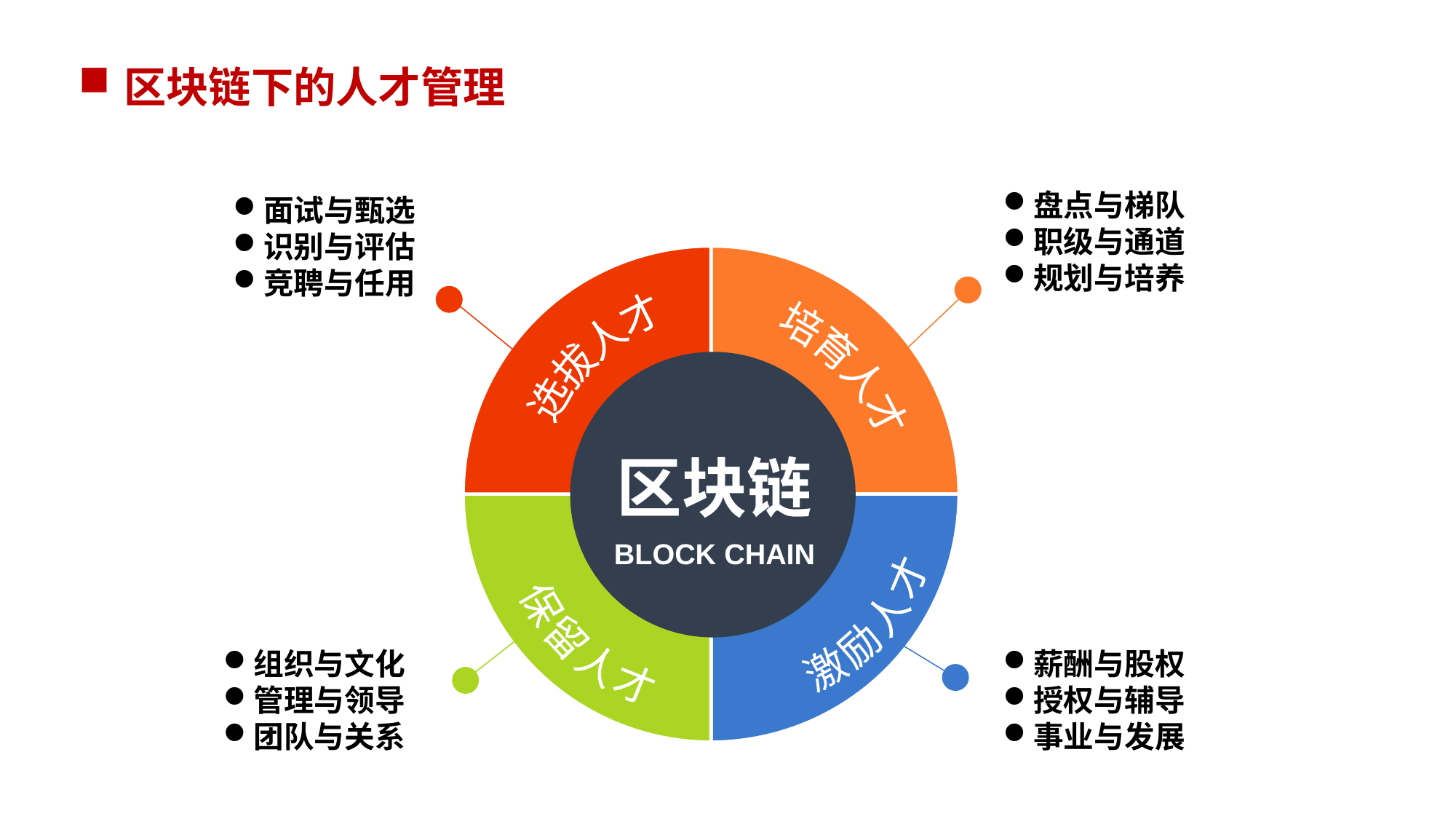

区块链下的人才管理
盘点与梯队
职级与通道
规划与培养
面试与甄选
识别与评估
竞聘与任用

### Chart

| Category | 列1 |
|---|---|
| 第一季度 | 5.0 |
| 第二季度 | 5.0 |
| 第三季度 | 5.0 |
| 第四季度 | 5.0 |

选拔人才
培育人才

激励人才
保留人才
区块链
BLOCK CHAIN
组织与文化
管理与领导
团队与关系
薪酬与股权
授权与辅导
事业与发展